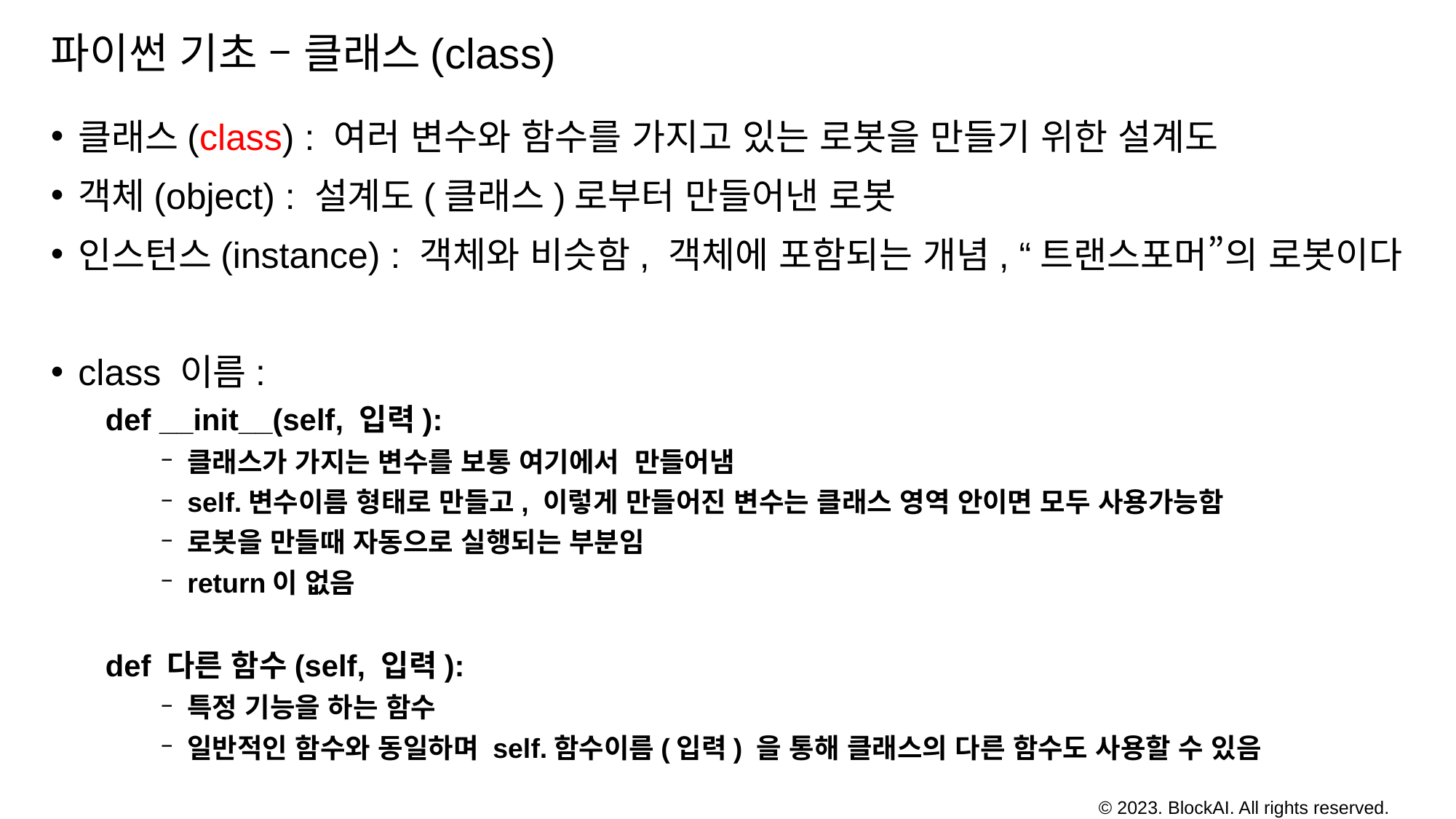

# 파이썬 기초 – 클래스(class)
클래스(class) : 여러 변수와 함수를 가지고 있는 로봇을 만들기 위한 설계도
객체(object) : 설계도(클래스)로부터 만들어낸 로봇
인스턴스(instance) : 객체와 비슷함, 객체에 포함되는 개념, “트랜스포머”의 로봇이다

class 이름:
def __init__(self, 입력):
클래스가 가지는 변수를 보통 여기에서  만들어냄
self.변수이름 형태로 만들고, 이렇게 만들어진 변수는 클래스 영역 안이면 모두 사용가능함
로봇을 만들때 자동으로 실행되는 부분임
return이 없음

def 다른 함수(self, 입력):
특정 기능을 하는 함수
일반적인 함수와 동일하며 self.함수이름(입력) 을 통해 클래스의 다른 함수도 사용할 수 있음